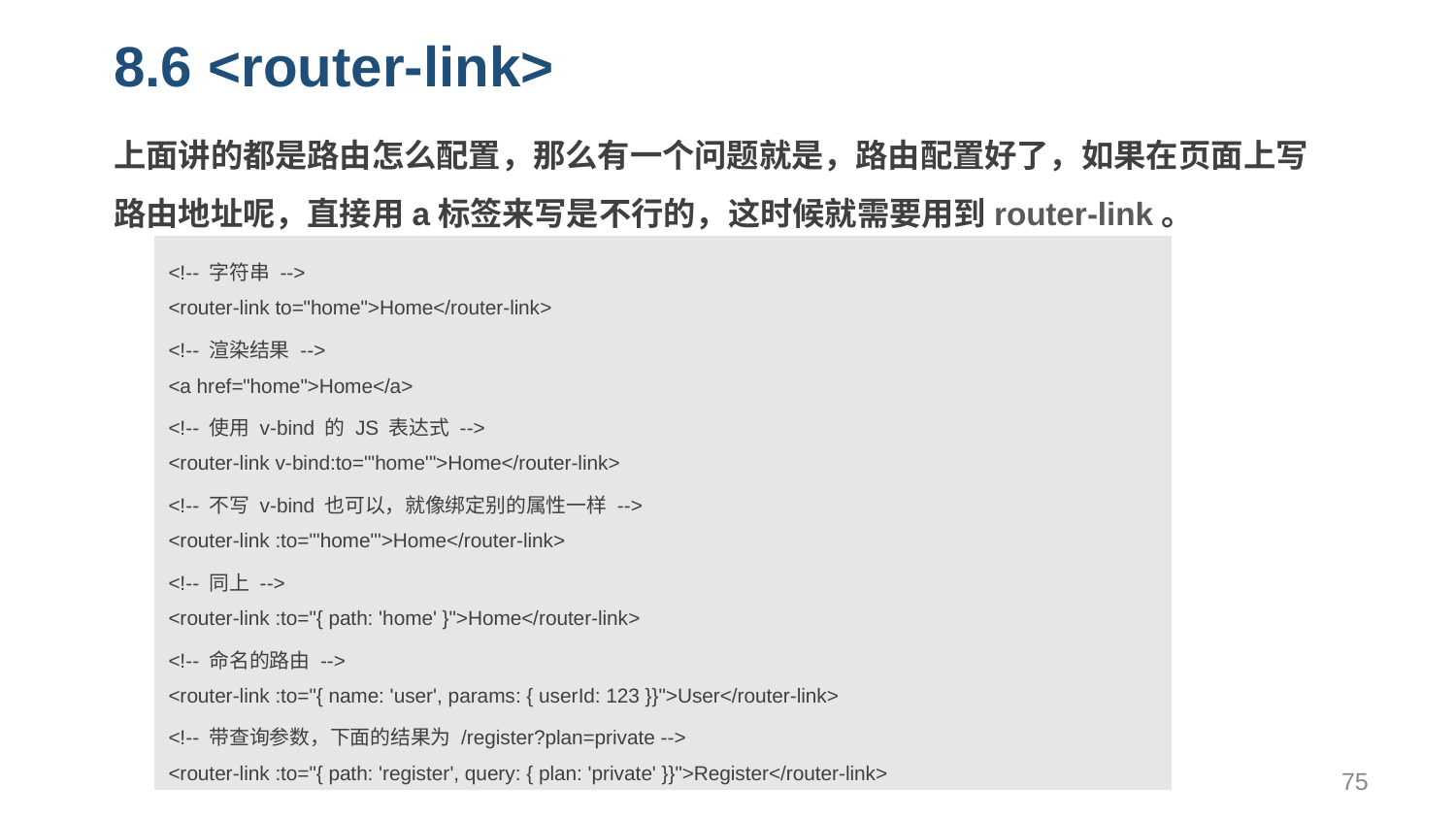

# 8.6 <router-link>
上面讲的都是路由怎么配置，那么有一个问题就是，路由配置好了，如果在页面上写路由地址呢，直接用a标签来写是不行的，这时候就需要用到router-link。

| <!-- 字符串 --> <router-link to="home">Home</router-link> <!-- 渲染结果 --> <a href="home">Home</a> <!-- 使用 v-bind 的 JS 表达式 --> <router-link v-bind:to="'home'">Home</router-link> <!-- 不写 v-bind 也可以，就像绑定别的属性一样 --> <router-link :to="'home'">Home</router-link> <!-- 同上 --> <router-link :to="{ path: 'home' }">Home</router-link> <!-- 命名的路由 --> <router-link :to="{ name: 'user', params: { userId: 123 }}">User</router-link> <!-- 带查询参数，下面的结果为 /register?plan=private --> <router-link :to="{ path: 'register', query: { plan: 'private' }}">Register</router-link> |
| --- |
75